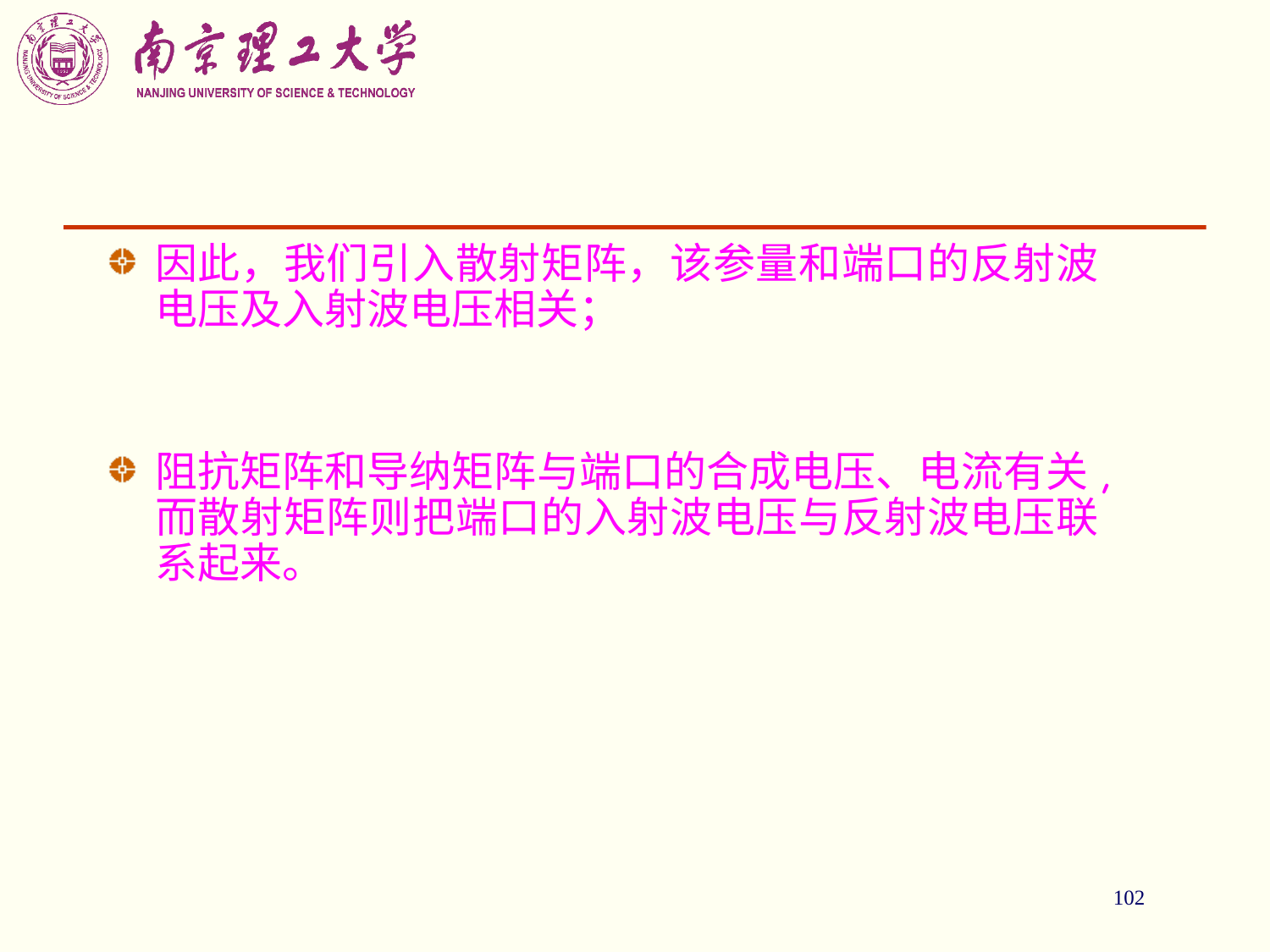

102
因此，我们引入散射矩阵，该参量和端口的反射波电压及入射波电压相关；

阻抗矩阵和导纳矩阵与端口的合成电压、电流有关,而散射矩阵则把端口的入射波电压与反射波电压联系起来。